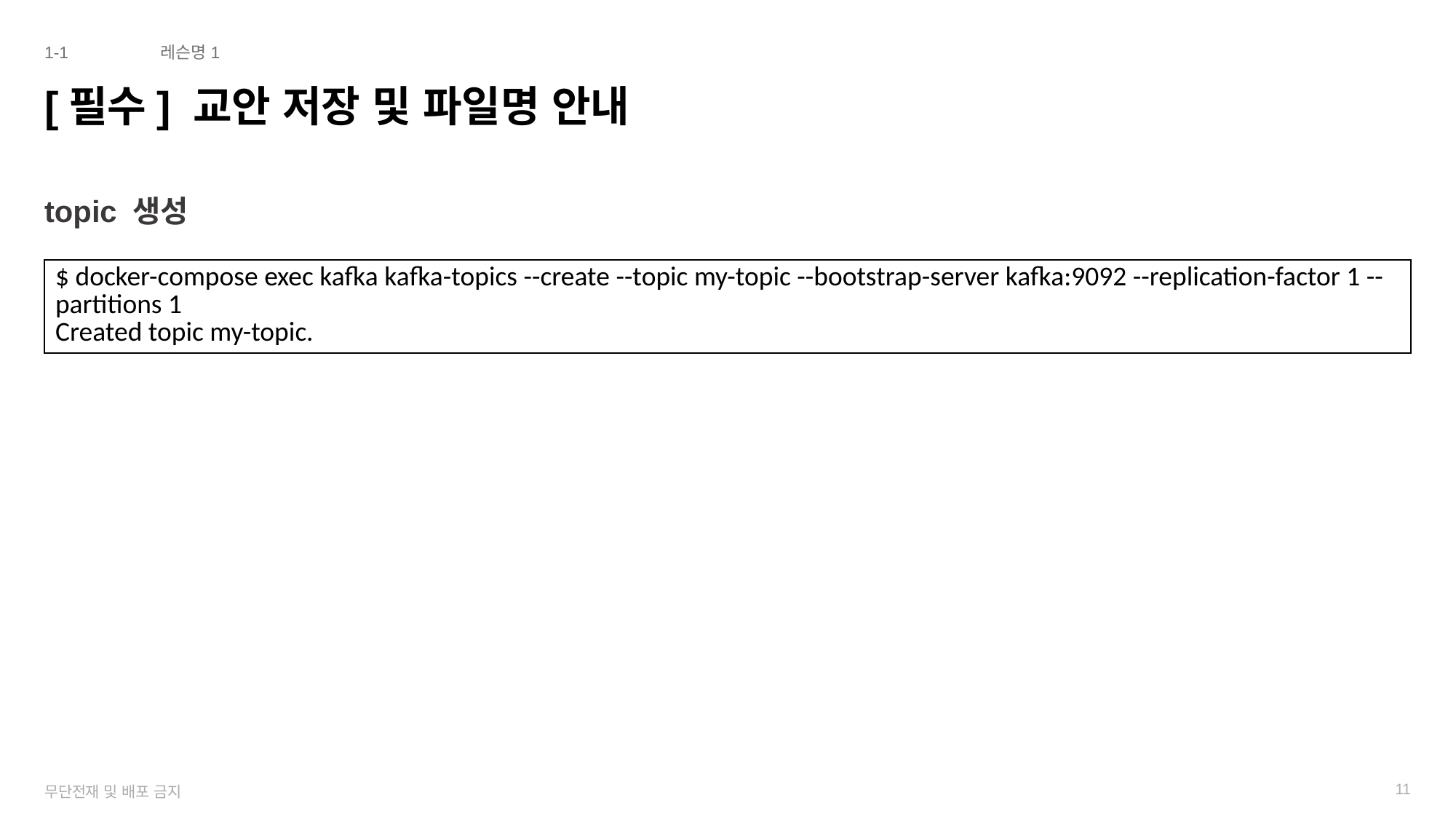

1-1
레슨명1
# [필수] 교안 저장 및 파일명 안내
topic 생성

| $ docker-compose exec kafka kafka-topics --create --topic my-topic --bootstrap-server kafka:9092 --replication-factor 1 --partitions 1 Created topic my-topic. |
| --- |
11